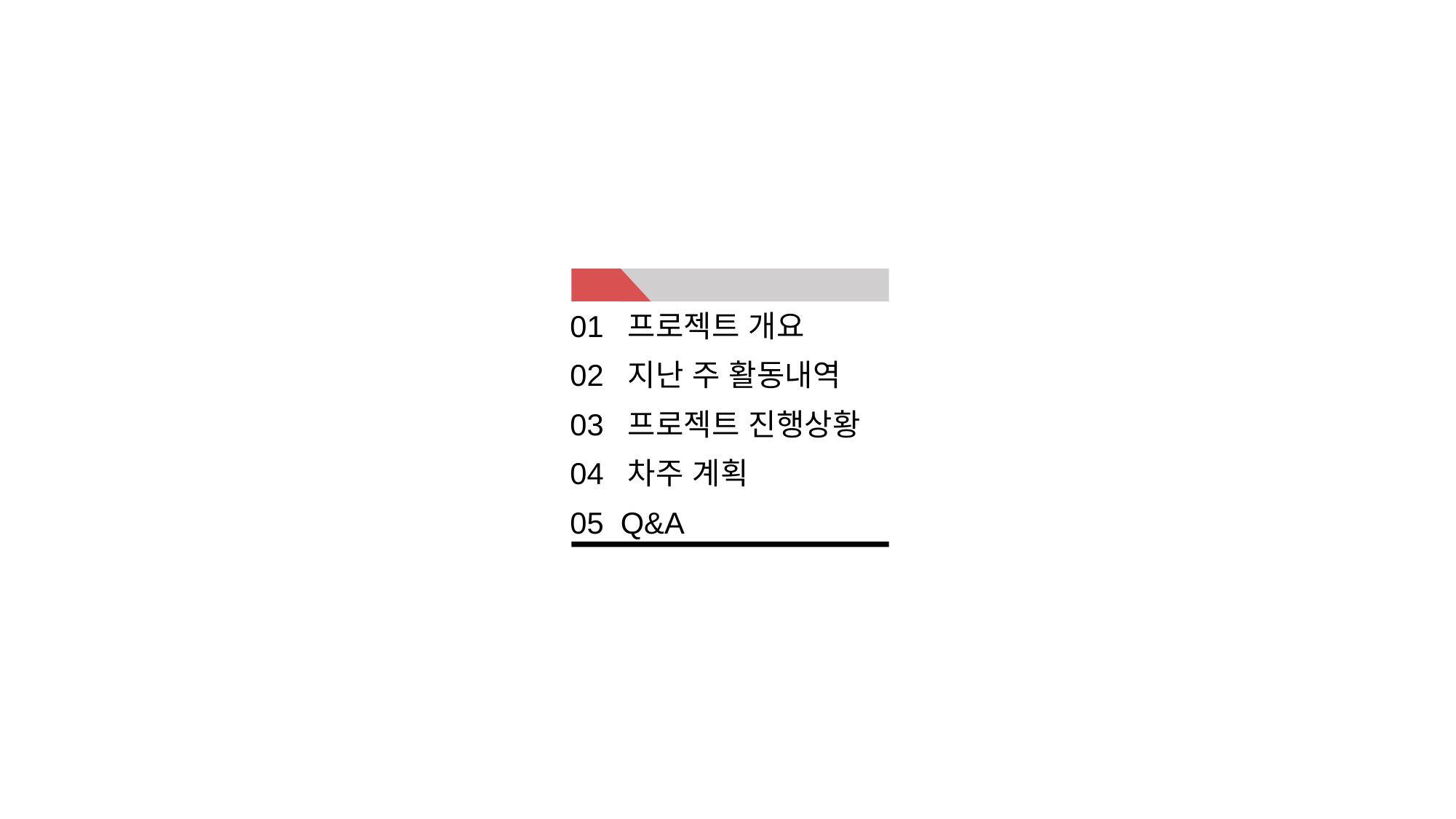

01  프로젝트 개요

02  지난 주 활동내역

03  프로젝트 진행상황

04  차주 계획

05  Q&A